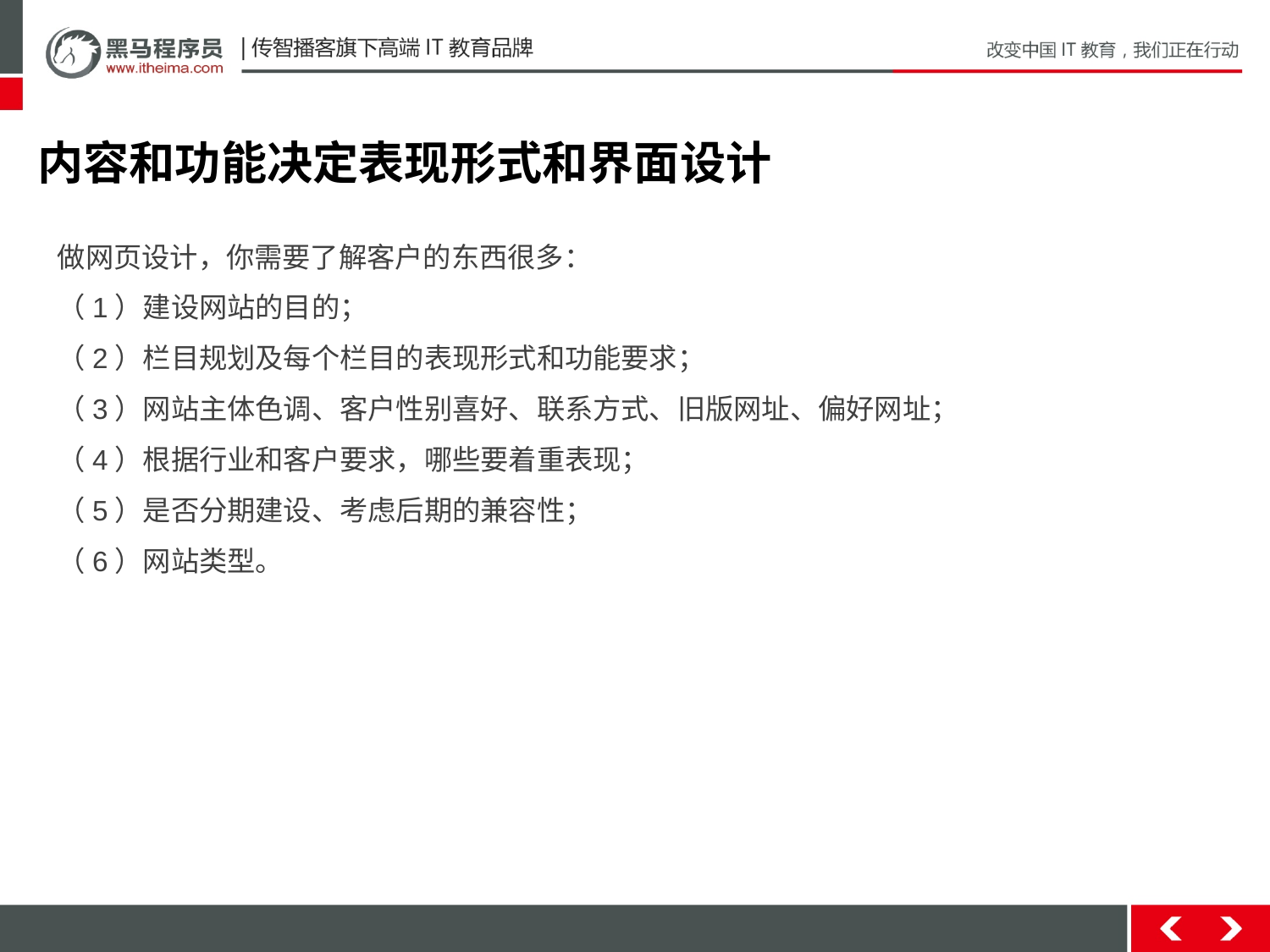

内容和功能决定表现形式和界面设计
做网页设计，你需要了解客户的东西很多：
（1）建设网站的目的；
（2）栏目规划及每个栏目的表现形式和功能要求；
（3）网站主体色调、客户性别喜好、联系方式、旧版网址、偏好网址；
（4）根据行业和客户要求，哪些要着重表现；
（5）是否分期建设、考虑后期的兼容性；
（6）网站类型。